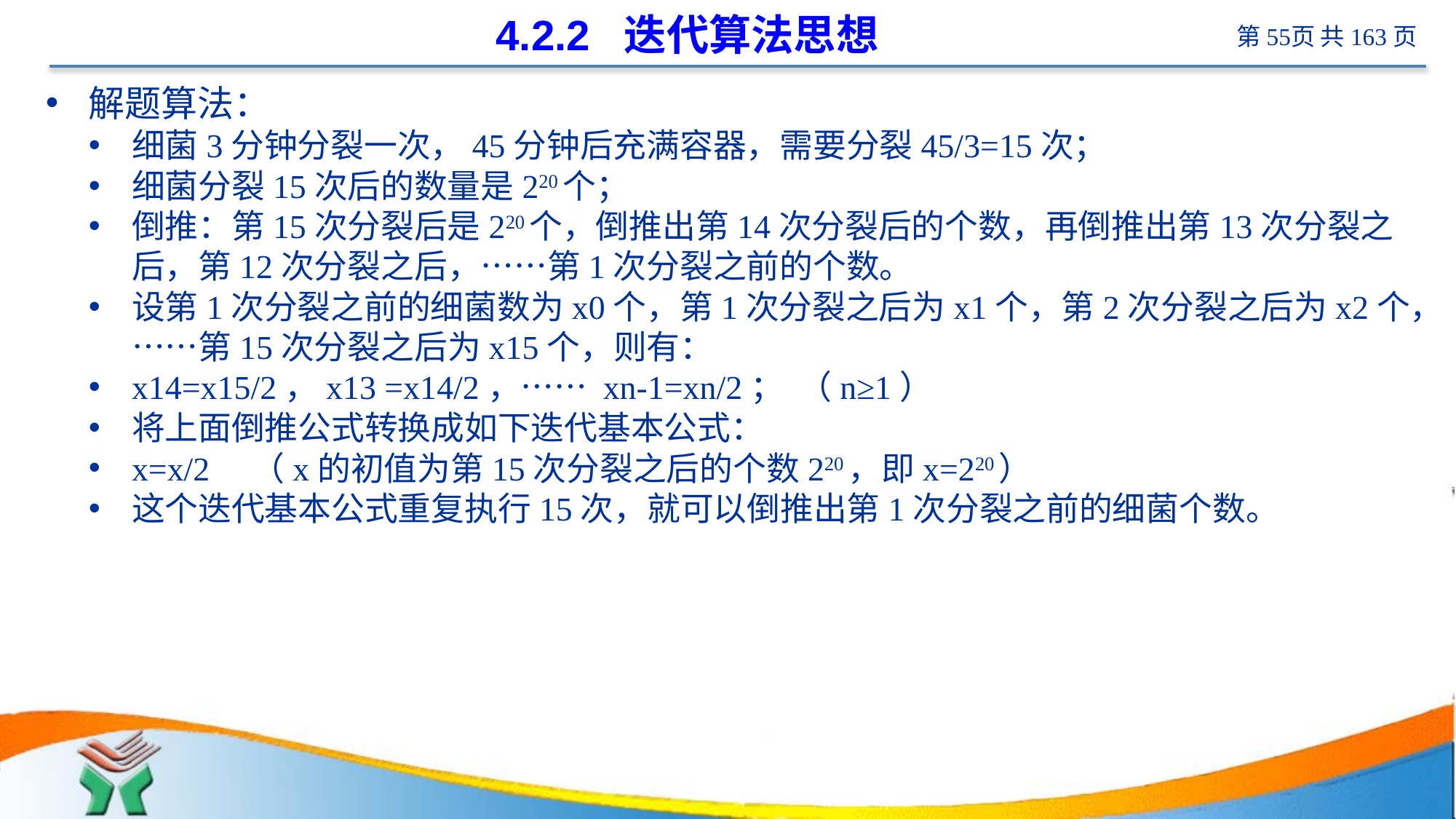

# 4.2.2  迭代算法思想
解题算法：
细菌3分钟分裂一次，45分钟后充满容器，需要分裂45/3=15次；
细菌分裂15次后的数量是220个；
倒推：第15次分裂后是220个，倒推出第14次分裂后的个数，再倒推出第13次分裂之后，第12次分裂之后，……第1次分裂之前的个数。
设第1次分裂之前的细菌数为x0个，第1次分裂之后为x1个，第2次分裂之后为x2个，……第15次分裂之后为x15个，则有：
x14=x15/2，x13 =x14/2，…… xn-1=xn/2；  （n≥1）
将上面倒推公式转换成如下迭代基本公式：
x=x/2    （x的初值为第15次分裂之后的个数220，即x=220）
这个迭代基本公式重复执行15次，就可以倒推出第1次分裂之前的细菌个数。